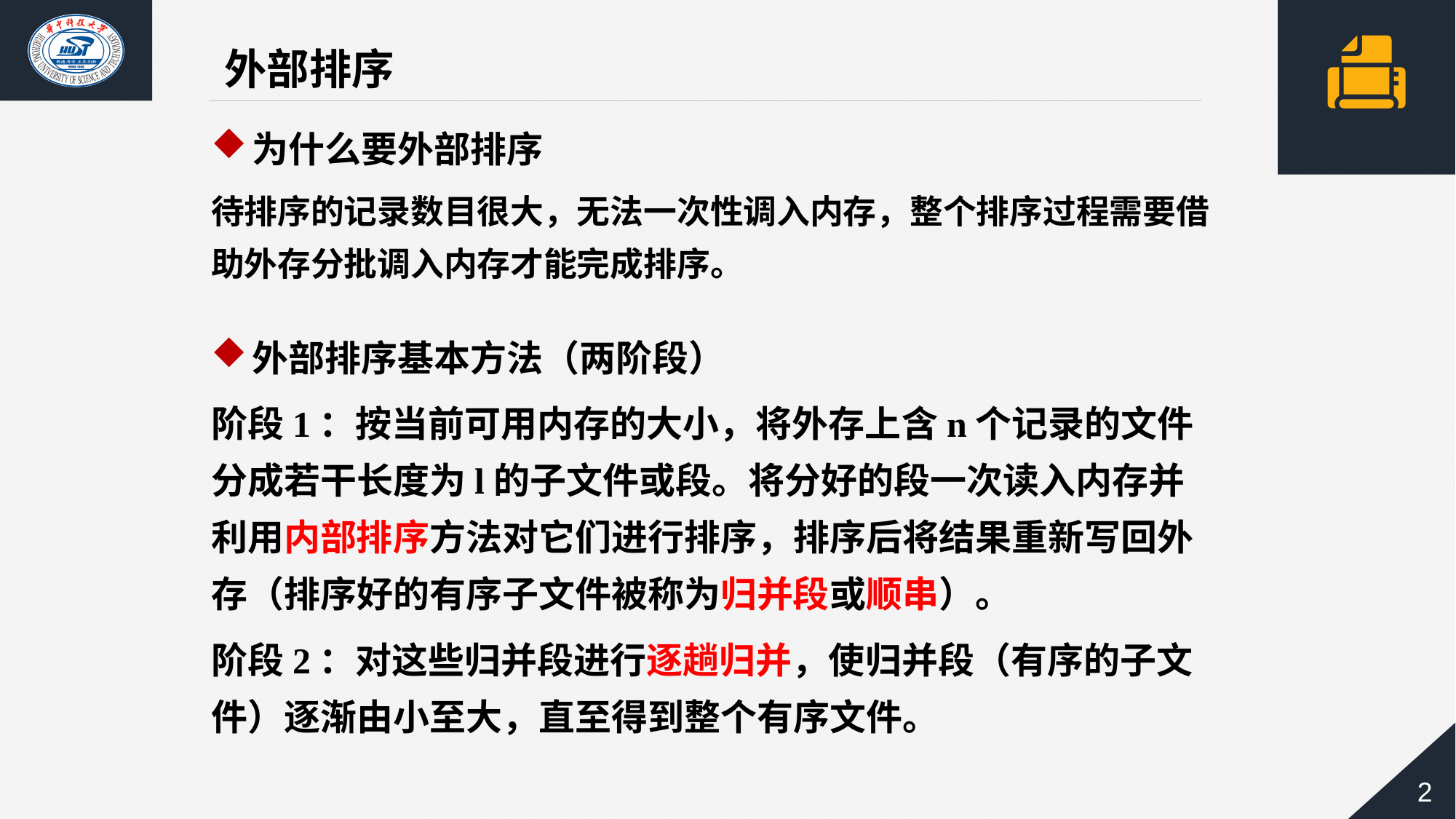

外部排序

为什么要外部排序
待排序的记录数目很大，无法一次性调入内存，整个排序过程需要借助外存分批调入内存才能完成排序。
外部排序基本方法（两阶段）
阶段1：按当前可用内存的大小，将外存上含n个记录的文件分成若干长度为l的子文件或段。将分好的段一次读入内存并利用内部排序方法对它们进行排序，排序后将结果重新写回外存（排序好的有序子文件被称为归并段或顺串）。
阶段2：对这些归并段进行逐趟归并，使归并段（有序的子文件）逐渐由小至大，直至得到整个有序文件。